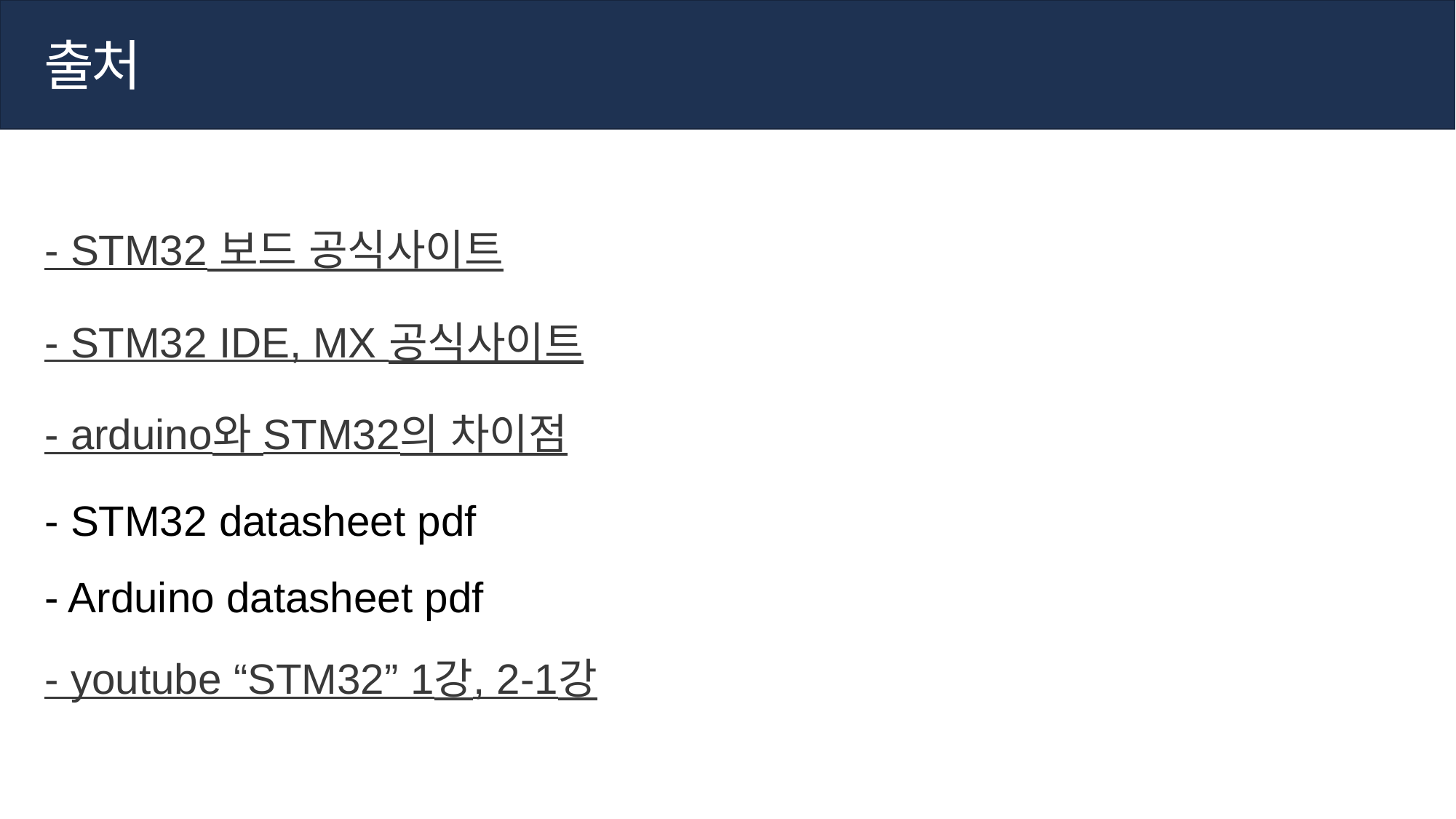

출처
- STM32 보드 공식사이트
- STM32 IDE, MX 공식사이트
- arduino와 STM32의 차이점
- STM32 datasheet pdf
- Arduino datasheet pdf
- youtube “STM32” 1강, 2-1강